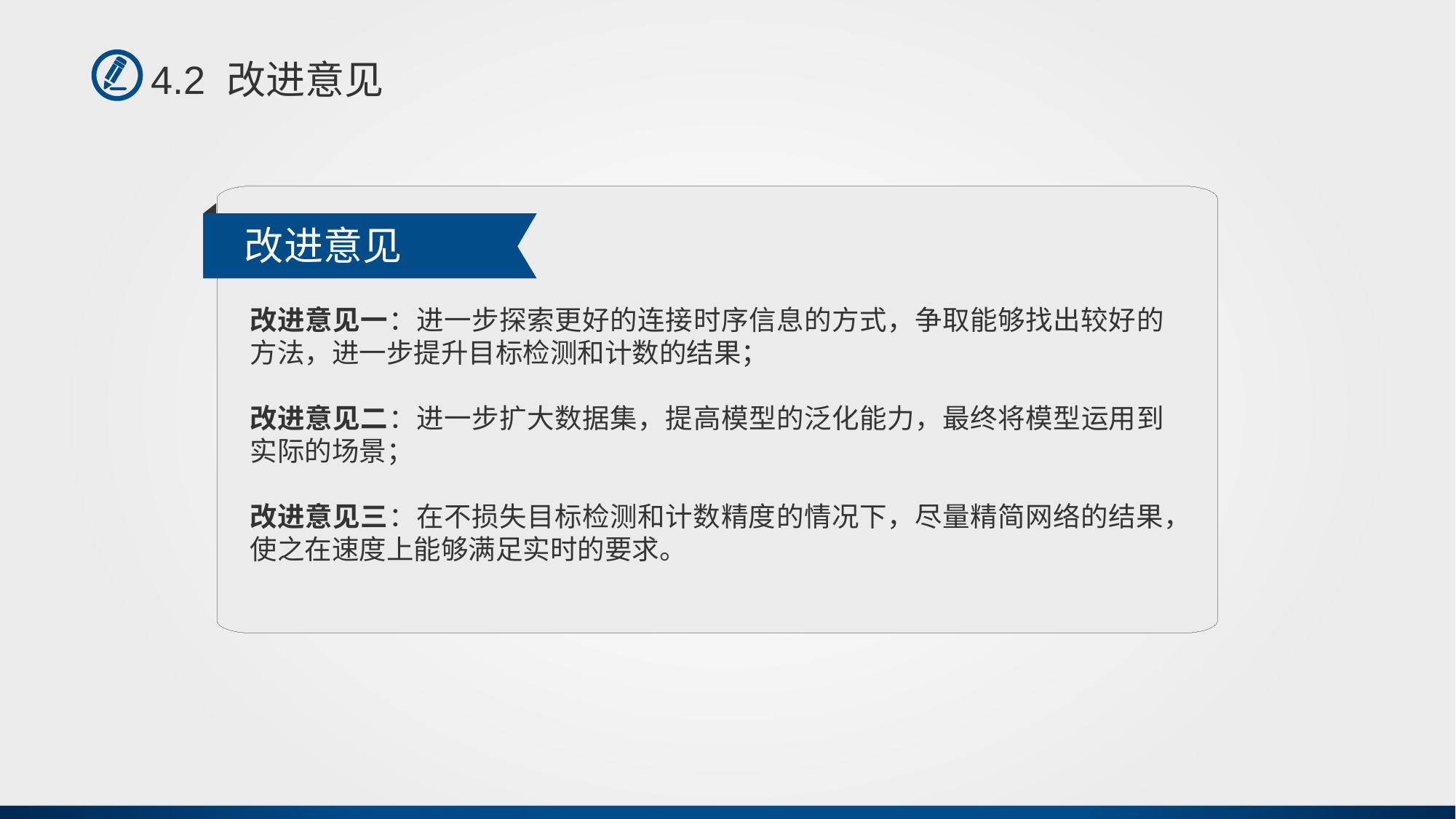

4.2 改进意见

改进意见
改进意见一：进一步探索更好的连接时序信息的方式，争取能够找出较好的方法，进一步提升目标检测和计数的结果；

改进意见二：进一步扩大数据集，提高模型的泛化能力，最终将模型运用到实际的场景；

改进意见三：在不损失目标检测和计数精度的情况下，尽量精简网络的结果，使之在速度上能够满足实时的要求。